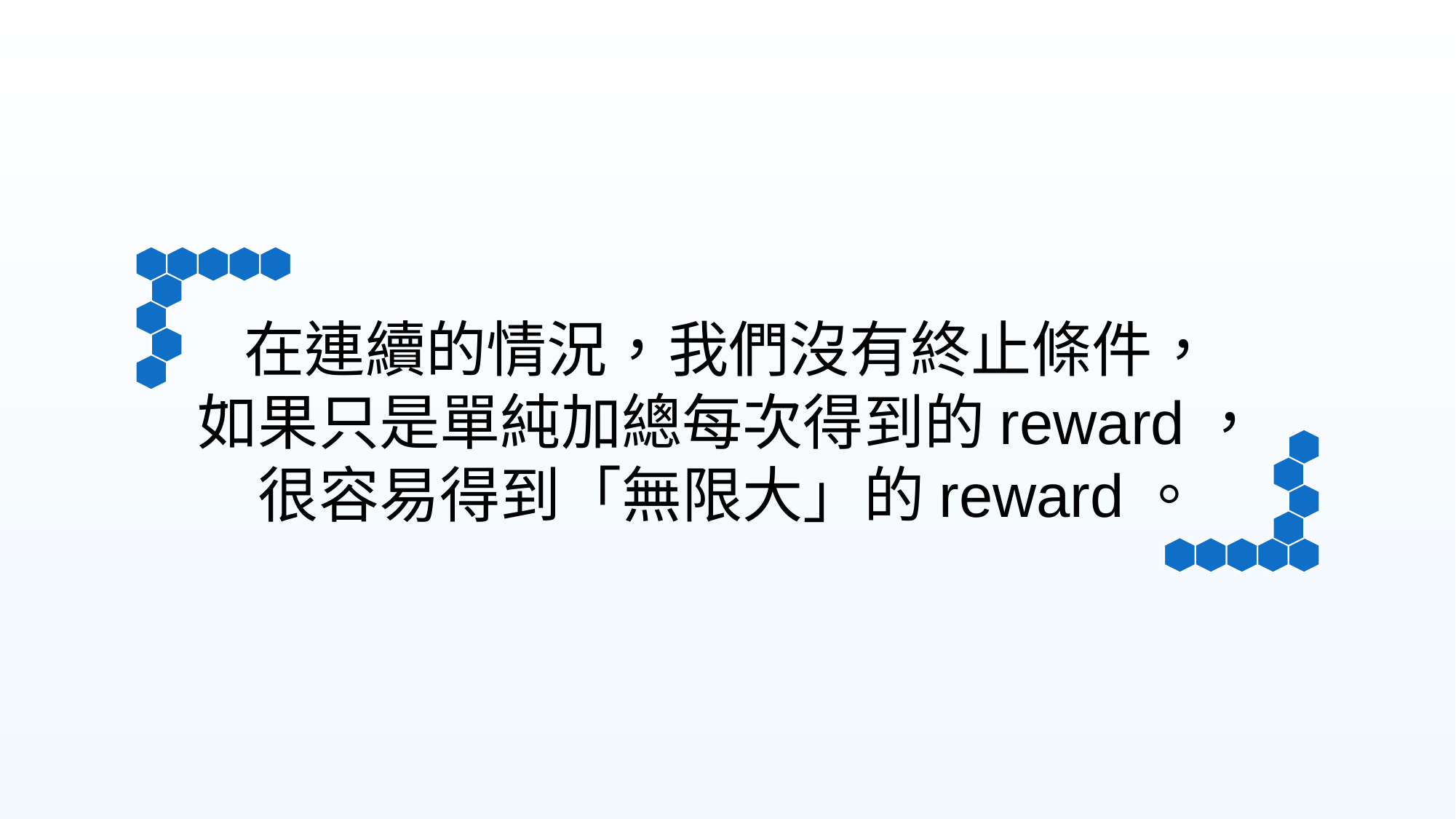

在連續的情況，我們沒有終止條件，
如果只是單純加總每次得到的reward，
很容易得到「無限大」的reward。